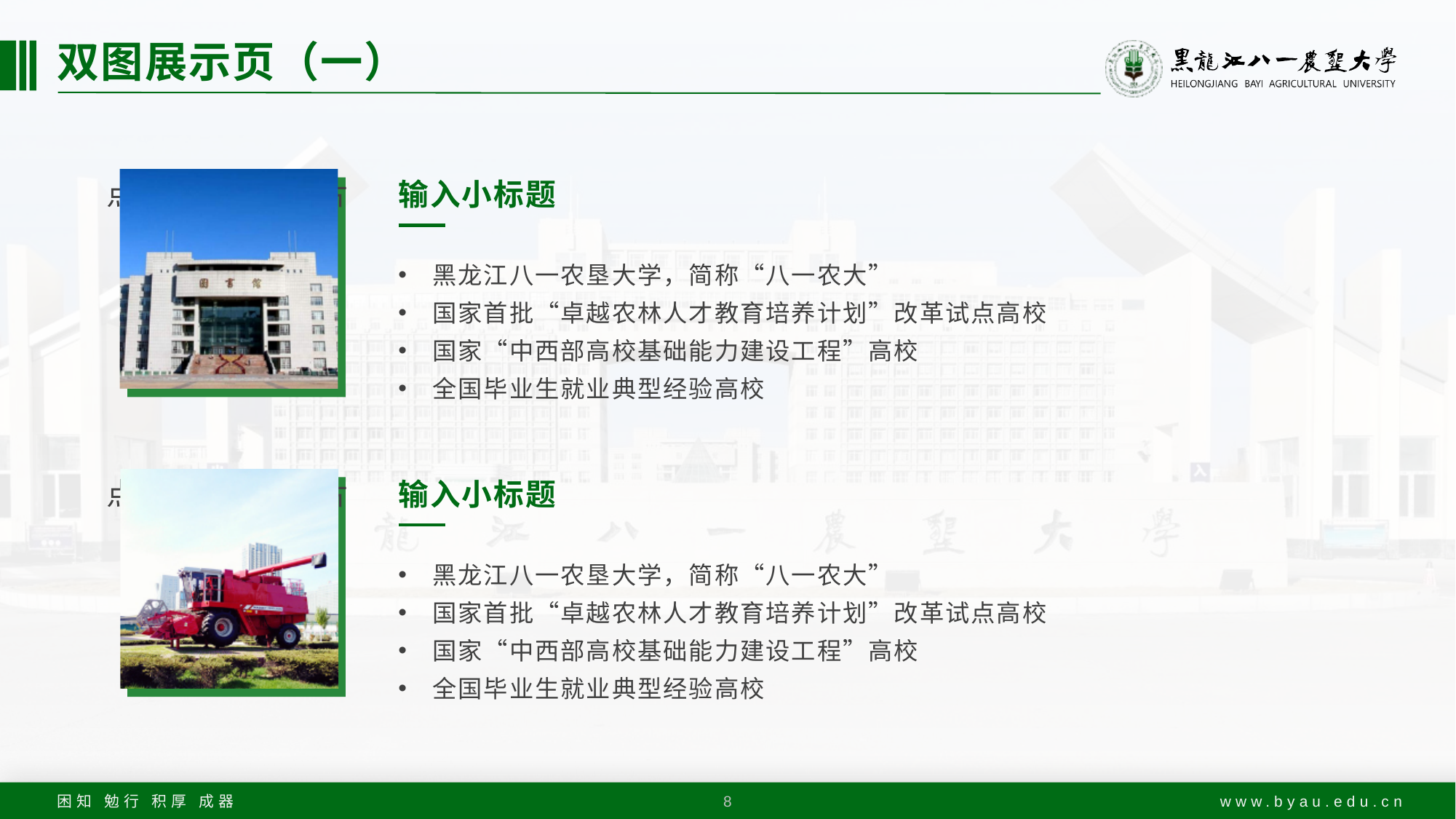

# 双图展示页（一）
输入小标题

黑龙江八一农垦大学，简称“八一农大”
国家首批“卓越农林人才教育培养计划”改革试点高校
国家“中西部高校基础能力建设工程”高校
全国毕业生就业典型经验高校
输入小标题

黑龙江八一农垦大学，简称“八一农大”
国家首批“卓越农林人才教育培养计划”改革试点高校
国家“中西部高校基础能力建设工程”高校
全国毕业生就业典型经验高校
8